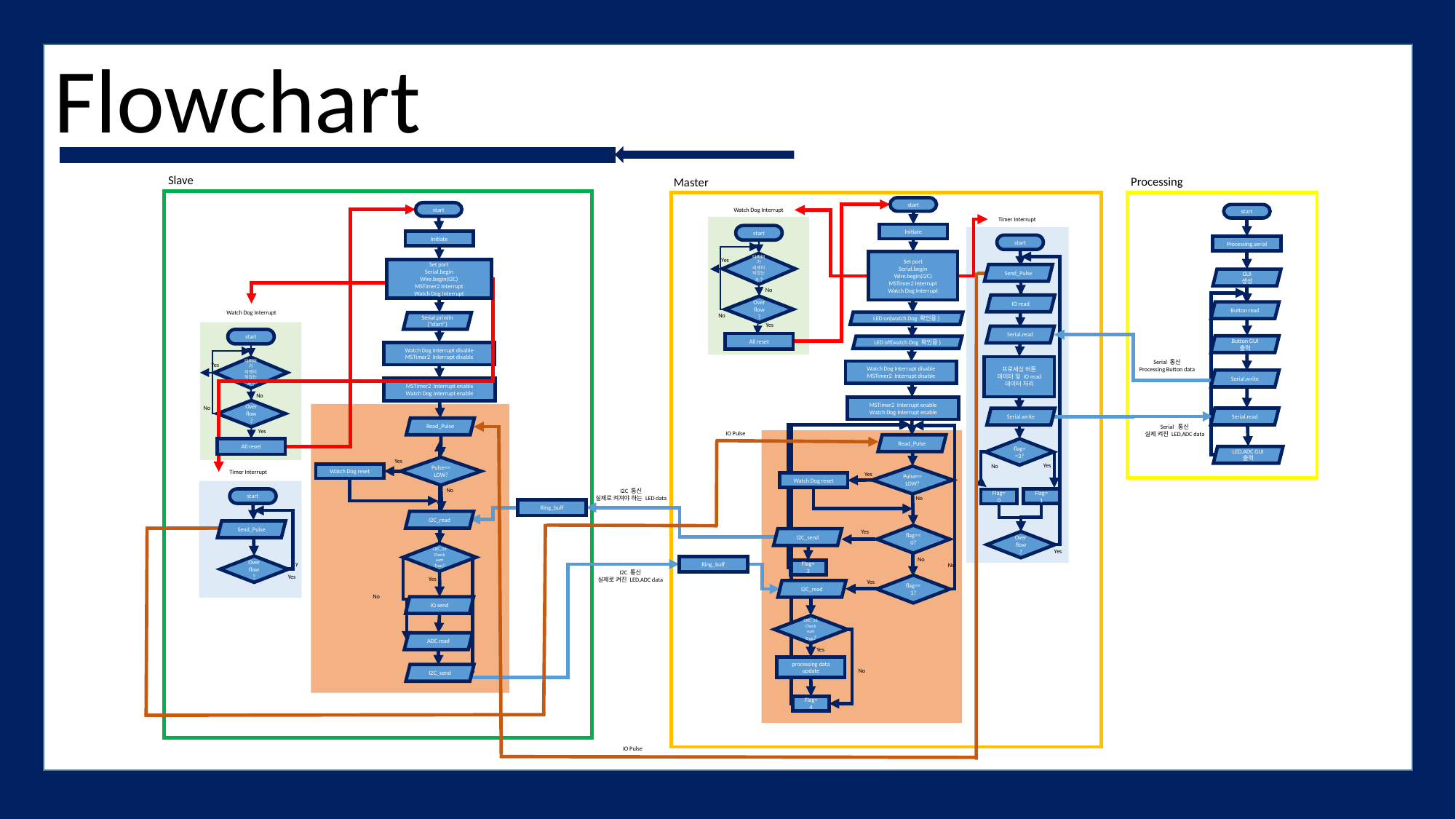

# Flowchart

Slave
Processing
Master

start
Watch Dog Interrupt
start
start
Timer Interrupt

Initiate
start

Initiate
start
Processing.serial
Yes
Set port
Serial.begin
Wire.begin(I2C)
MSTimer2 Interrupt
Watch Dog Interrupt
타이머가 리셋이 되었는가?
Set port
Serial.begin
Wire.begin(I2C)
MSTimer2 Interrupt
Watch Dog Interrupt
Send_Pulse
GUI
생성

No
IO read
Overflow?
Button read
Watch Dog Interrupt

No
LED on(watch Dog 확인용)
Serial.println(“start”)
Yes

Serial.read
start
All reset
Button GUI
출력
LED off(watch Dog 확인용)
Watch Dog Interrupt disable
MSTimer2  Interrupt disable
Serial 통신
Processing Button data
Yes
프로세싱 버튼 데이터 및 IO read 데이터 처리
타이머가 리셋이 되었는가?
Watch Dog Interrupt disable
MSTimer2  Interrupt disable
Serial.write
MSTimer2  Interrupt enable
Watch Dog Interrupt enable
No
MSTimer2  Interrupt enable
Watch Dog Interrupt enable
No
Overflow?

Serial.read
Serial.write
Serial  통신
실제 켜진 LED,ADC data
Read_Pulse
Yes
IO Pulse

Read_Pulse
flag==3?
All reset
LED,ADC GUI
출력
Yes
Yes
No
Pulse==LOW?
Timer Interrupt
Watch Dog reset
Yes
Pulse==LOW?
Watch Dog reset
No

I2C 통신
실제로 켜져야 하는 LED data
start
Flag=1
No
Flag=0
Ring_buff
I2C_read
Send_Pulse
Yes
flag==0?
I2C_send
Overflow?
Yes
CRC_16
Check
sum
True?
No
y
Overflow?
No
Ring_buff
Flag=3
I2C 통신
실제로 켜진 LED,ADC data
Yes
Yes
Yes
flag==1?
I2C_read
No
IO send
CRC_16
Check
sum
True?
ADC read
Yes
processing data update
No
I2C_send
Flag=4
IO Pulse